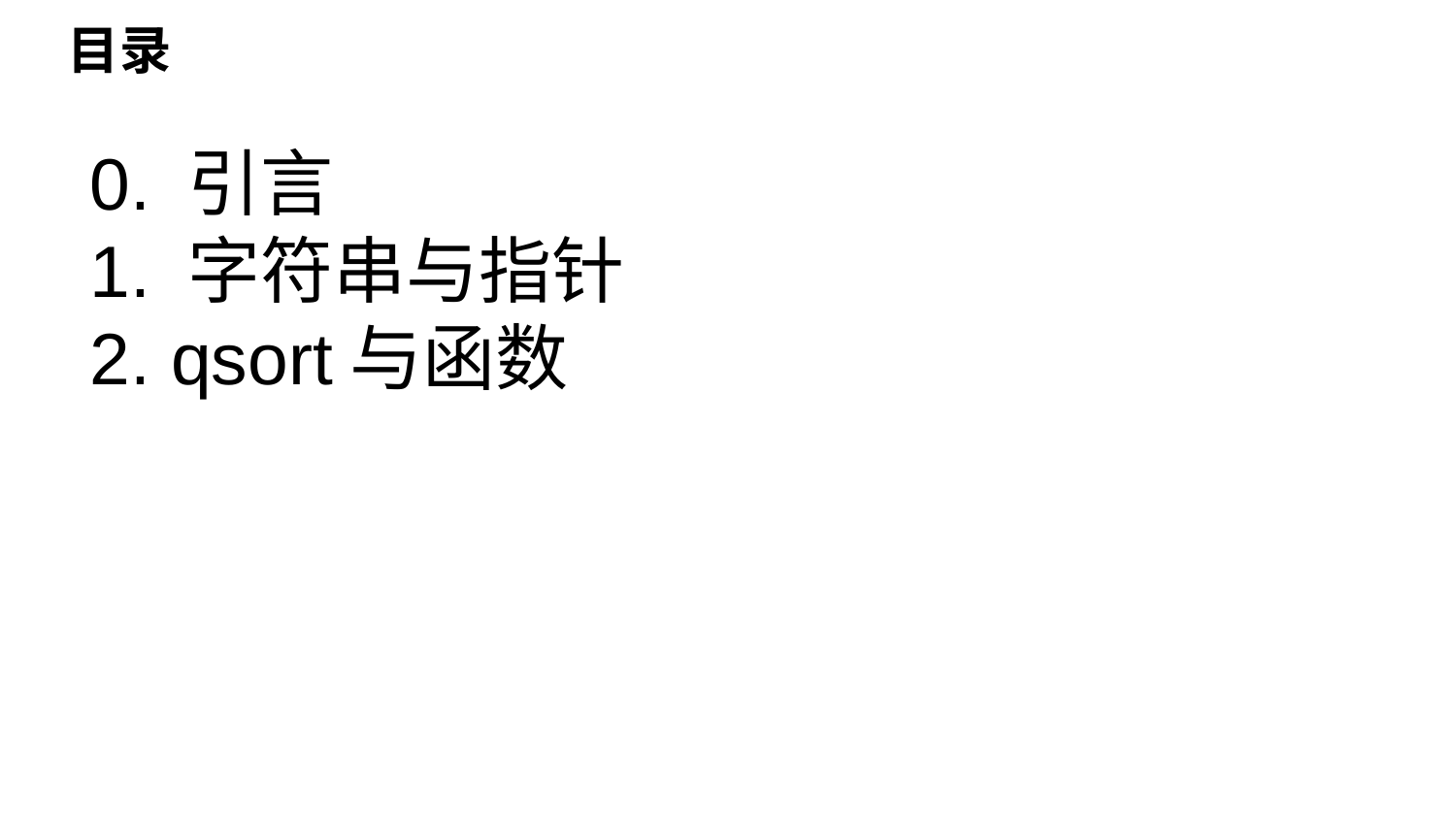

# 目录
0. 引言
1. 字符串与指针
2. qsort与函数